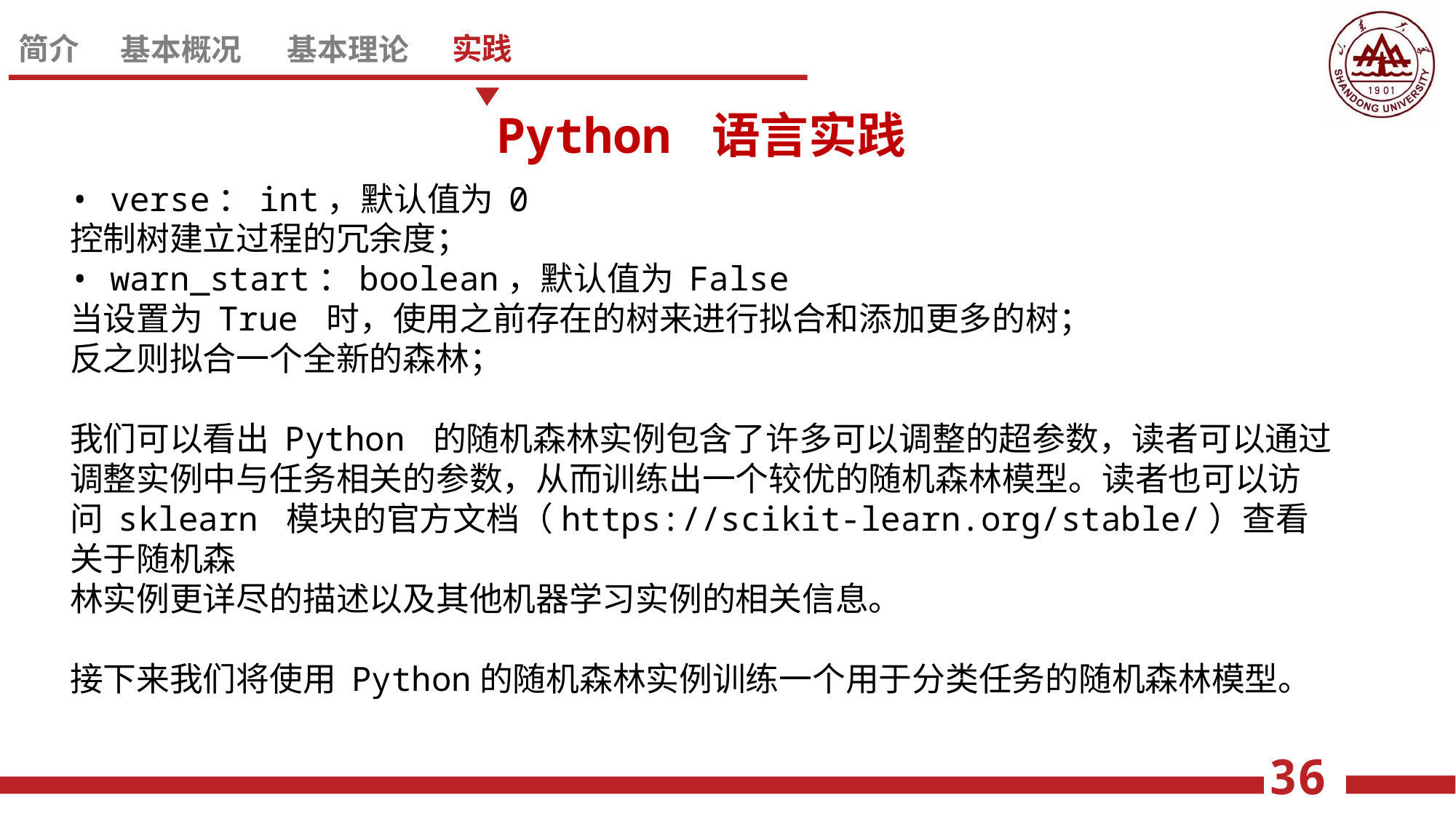

Python 语言实践
• verse：int，默认值为 0
控制树建立过程的冗余度；
• warn_start：boolean，默认值为 False
当设置为 True 时，使用之前存在的树来进行拟合和添加更多的树；
反之则拟合一个全新的森林；

我们可以看出 Python 的随机森林实例包含了许多可以调整的超参数，读者可以通过调整实例中与任务相关的参数，从而训练出一个较优的随机森林模型。读者也可以访问 sklearn 模块的官方文档（https://scikit-learn.org/stable/）查看关于随机森
林实例更详尽的描述以及其他机器学习实例的相关信息。

接下来我们将使用 Python的随机森林实例训练一个用于分类任务的随机森林模型。